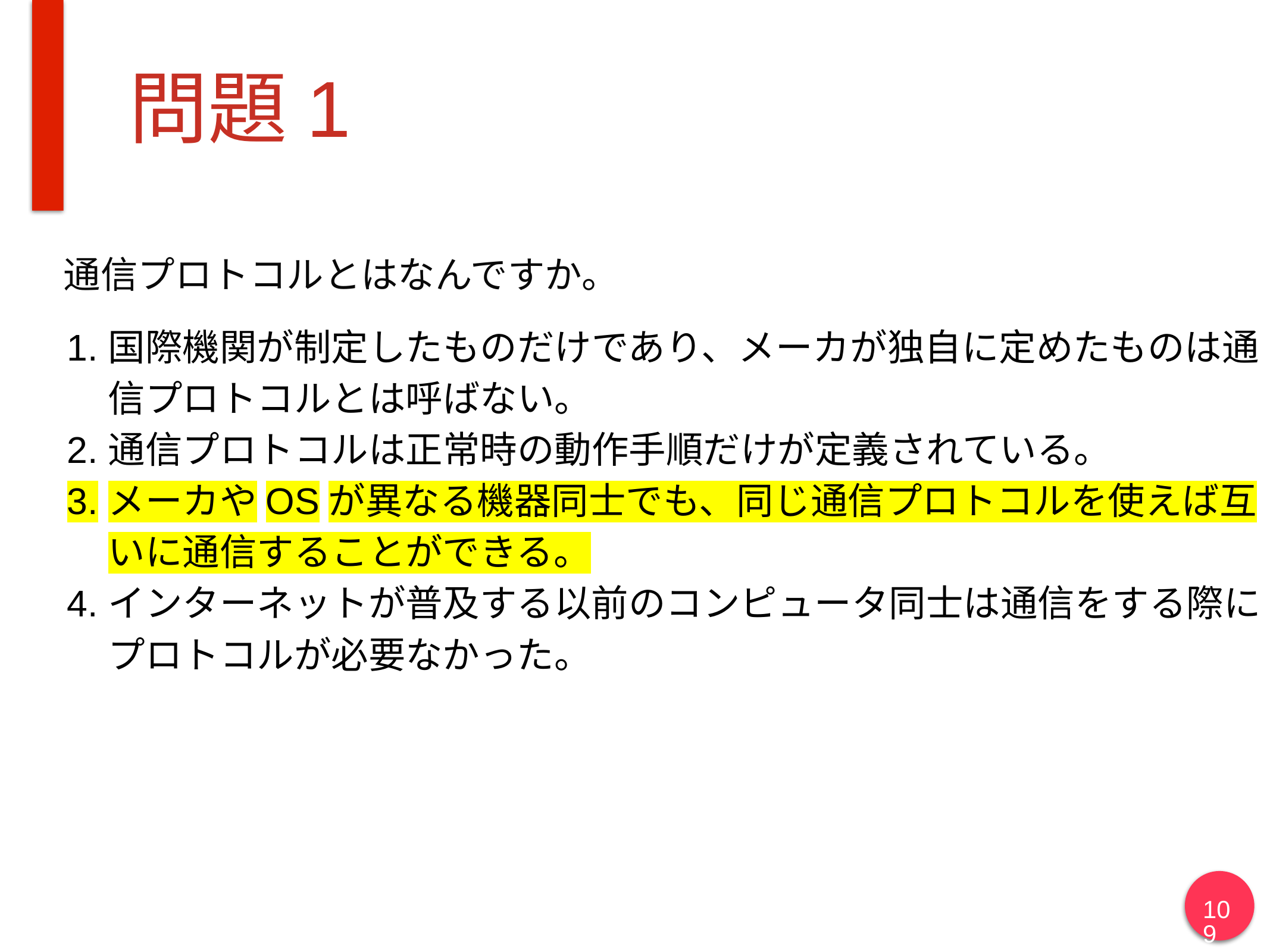

# 問題1
通信プロトコルとはなんですか。
国際機関が制定したものだけであり、メーカが独自に定めたものは通信プロトコルとは呼ばない。
通信プロトコルは正常時の動作手順だけが定義されている。
メーカやOSが異なる機器同士でも、同じ通信プロトコルを使えば互いに通信することができる。
インターネットが普及する以前のコンピュータ同士は通信をする際にプロトコルが必要なかった。

109